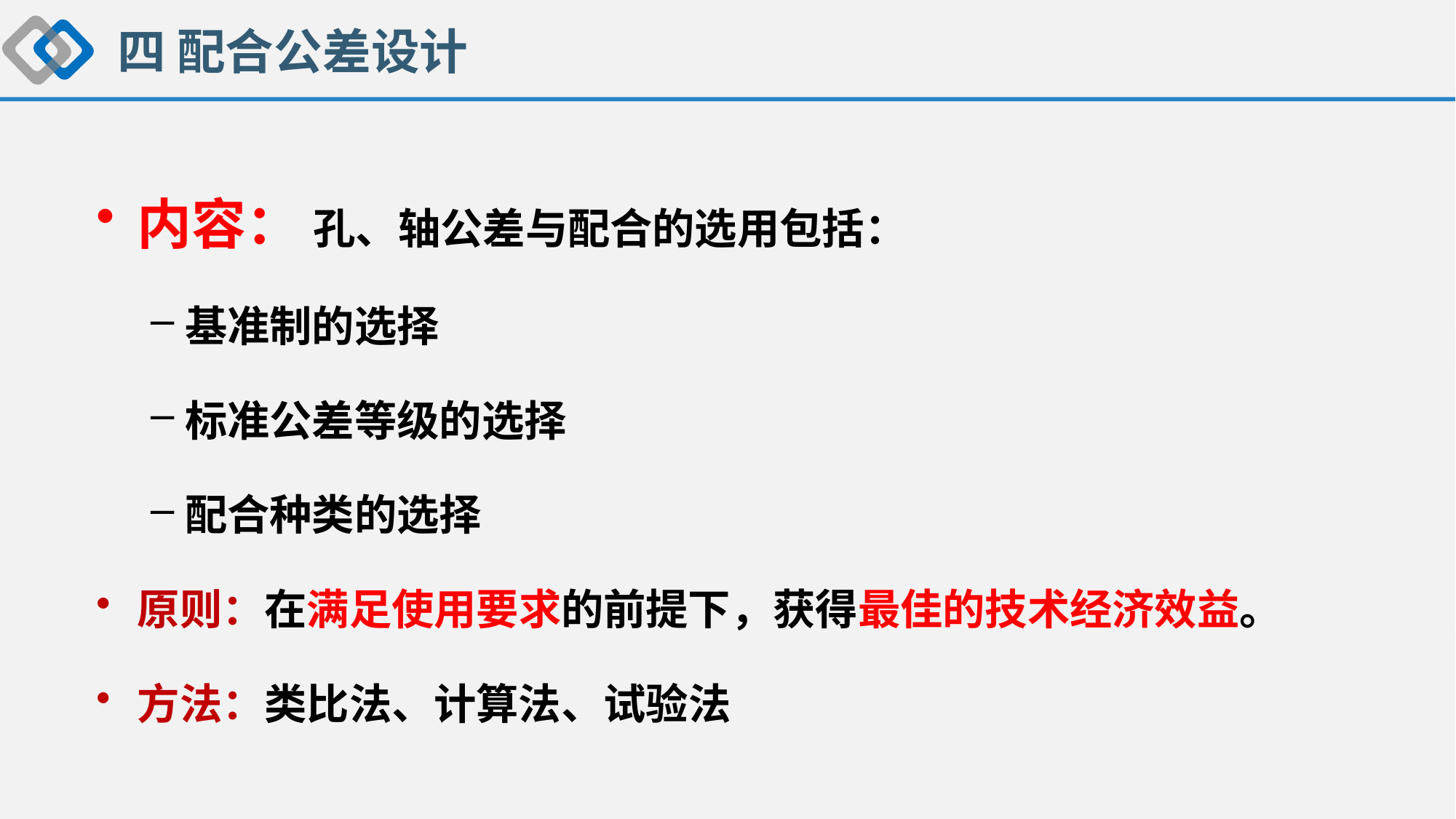

四 配合公差设计
内容： 孔、轴公差与配合的选用包括：
基准制的选择
标准公差等级的选择
配合种类的选择
原则：在满足使用要求的前提下，获得最佳的技术经济效益。
方法：类比法、计算法、试验法